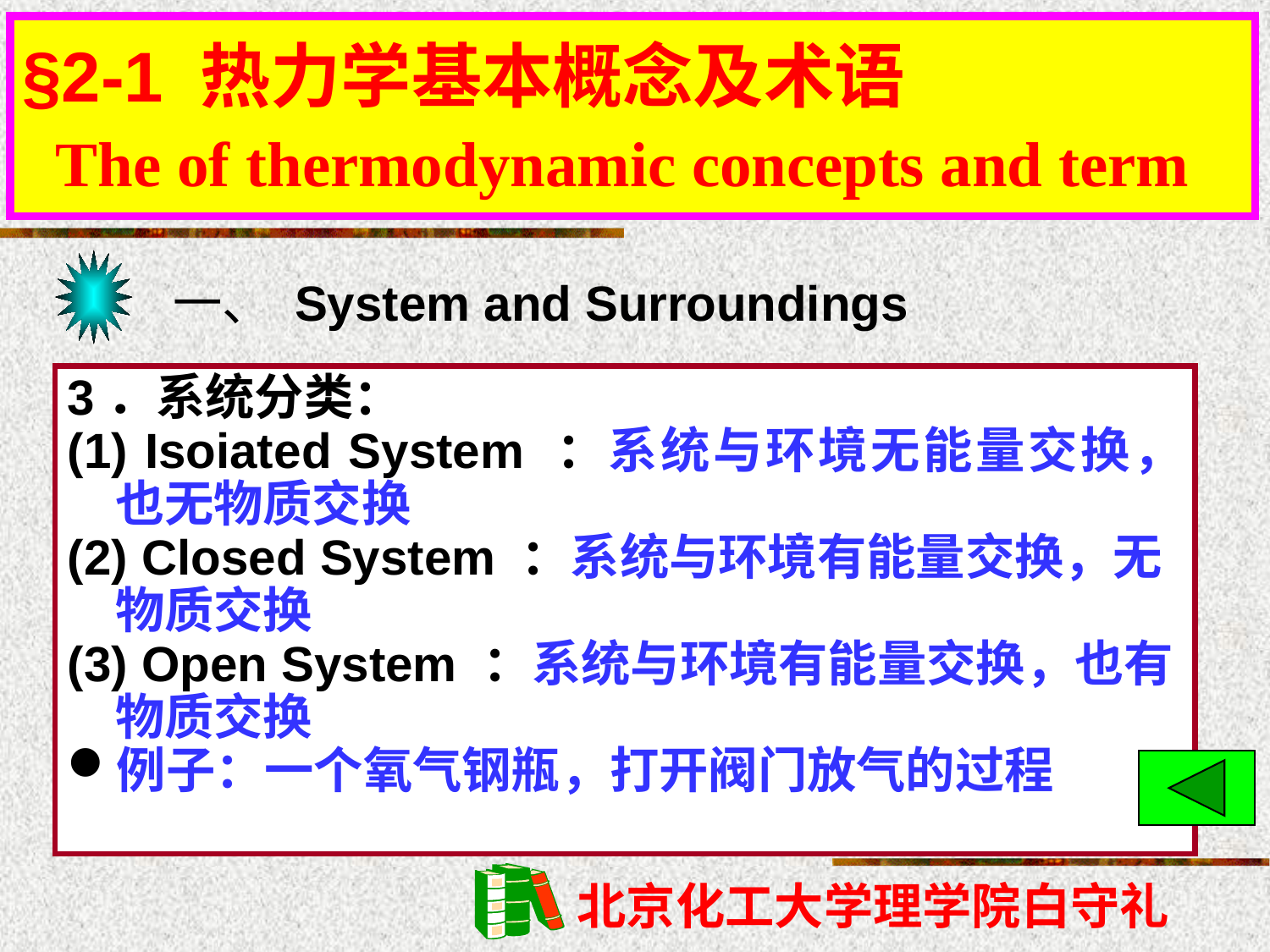

§2-1 热力学基本概念及术语
 The of thermodynamic concepts and term
# §2-1 热力学基本概念及术语

一、 System and Surroundings
3．系统分类：
(1) Isoiated System ：系统与环境无能量交换，也无物质交换
(2) Closed System ：系统与环境有能量交换，无物质交换
(3) Open System ：系统与环境有能量交换，也有物质交换
例子：一个氧气钢瓶，打开阀门放气的过程